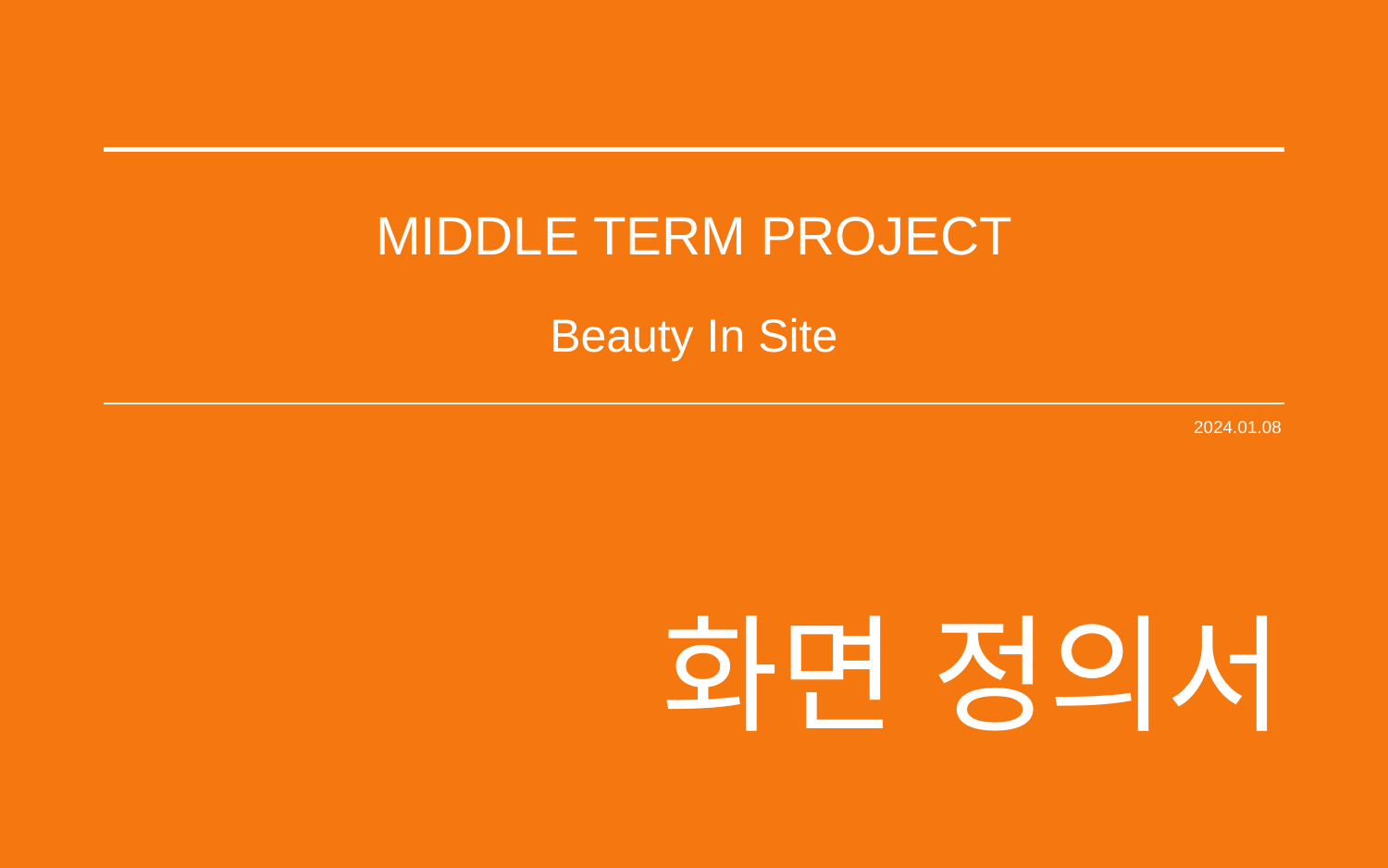

|  |
| --- |
MIDDLE TERM PROJECT
Beauty In Site
2024.01.08
화면 정의서